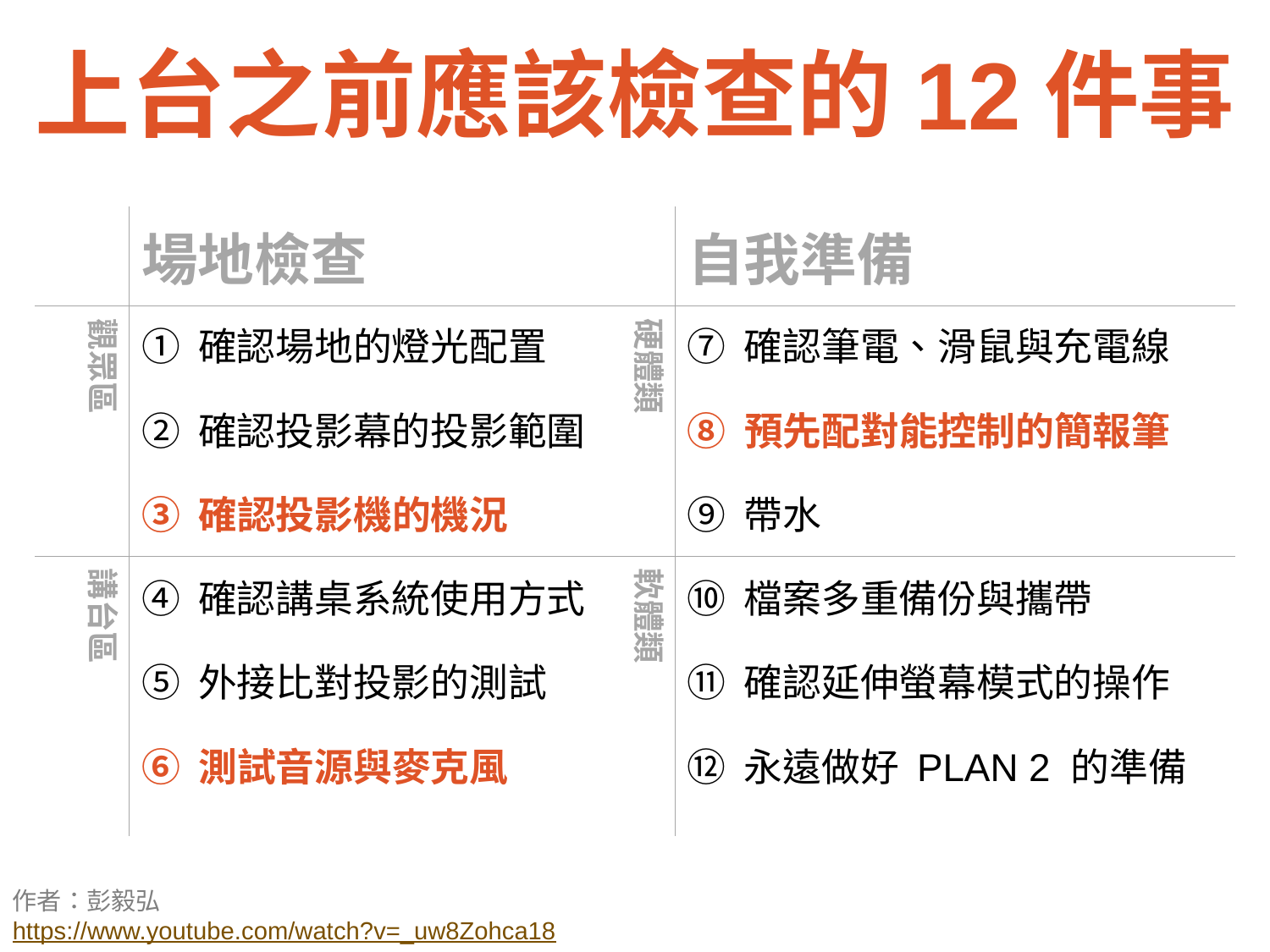

上台之前應該檢查的12件事
場地檢查
觀眾區
① 確認場地的燈光配置
② 確認投影幕的投影範圍
③ 確認投影機的機況
講台區
④ 確認講桌系統使用方式
⑤ 外接比對投影的測試
⑥ 測試音源與麥克風
自我準備
硬體類
⑦ 確認筆電、滑鼠與充電線
⑧ 預先配對能控制的簡報筆
⑨ 帶水
軟體類
⑩ 檔案多重備份與攜帶
⑪ 確認延伸螢幕模式的操作
⑫ 永遠做好 PLAN 2 的準備
作者：彭毅弘
https://www.youtube.com/watch?v=_uw8Zohca18